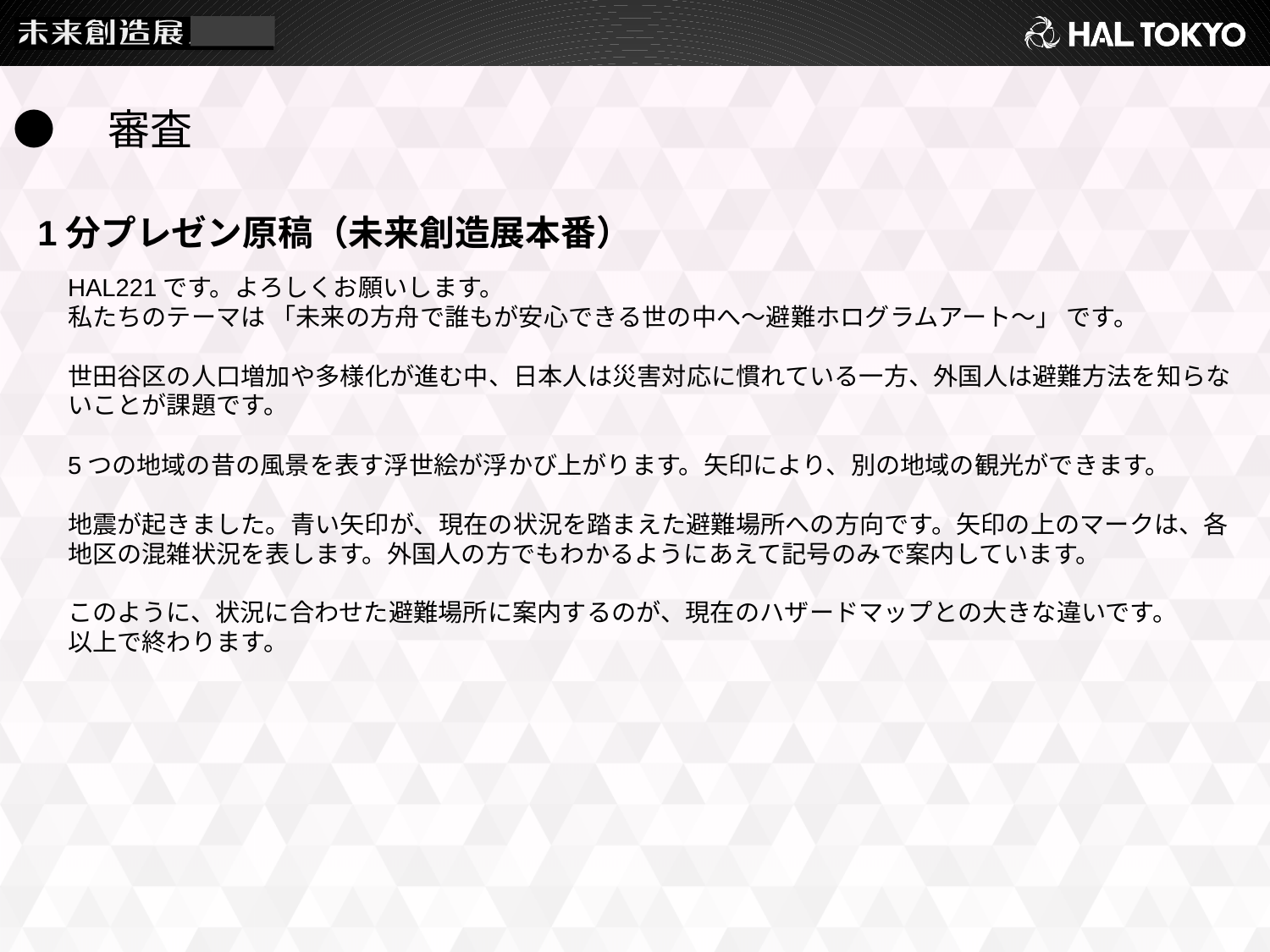

●　審査
1分プレゼン原稿（未来創造展本番）
HAL221です。よろしくお願いします。
私たちのテーマは 「未来の方舟で誰もが安心できる世の中へ～避難ホログラムアート～」 です。

世田谷区の人口増加や多様化が進む中、日本人は災害対応に慣れている一方、外国人は避難方法を知らないことが課題です。

5つの地域の昔の風景を表す浮世絵が浮かび上がります。矢印により、別の地域の観光ができます。

地震が起きました。青い矢印が、現在の状況を踏まえた避難場所への方向です。矢印の上のマークは、各地区の混雑状況を表します。外国人の方でもわかるようにあえて記号のみで案内しています。

このように、状況に合わせた避難場所に案内するのが、現在のハザードマップとの大きな違いです。
以上で終わります。